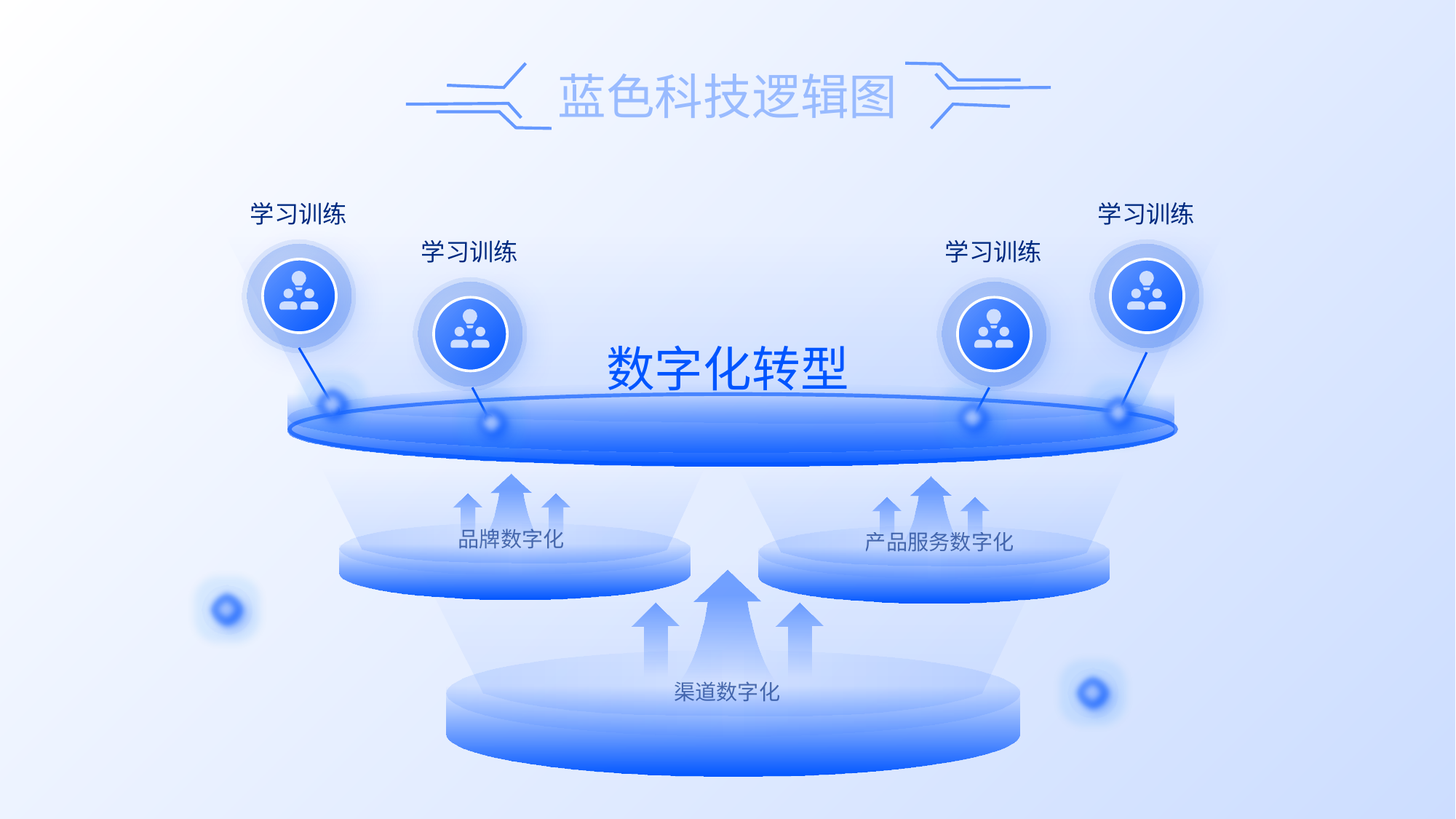

学习训练

学习训练

学习训练

学习训练

数字化转型

品牌数字化

产品服务数字化

渠道数字化